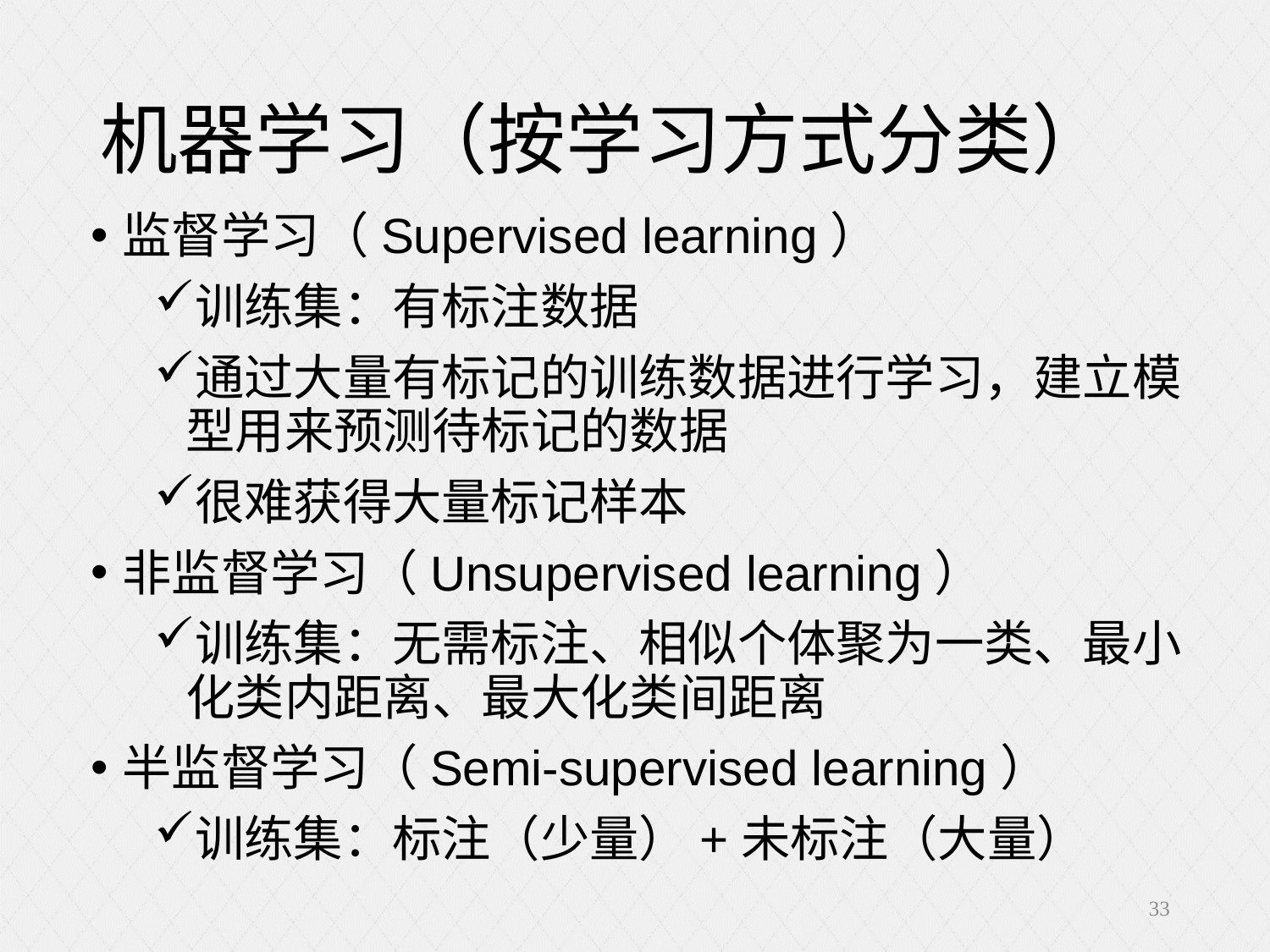

# 机器学习（按学习方式分类）
监督学习（Supervised learning）
训练集：有标注数据
通过大量有标记的训练数据进行学习，建立模型用来预测待标记的数据
很难获得大量标记样本
非监督学习（Unsupervised learning）
训练集：无需标注、相似个体聚为一类、最小化类内距离、最大化类间距离
半监督学习（Semi-supervised learning）
训练集：标注（少量）+未标注（大量）

33